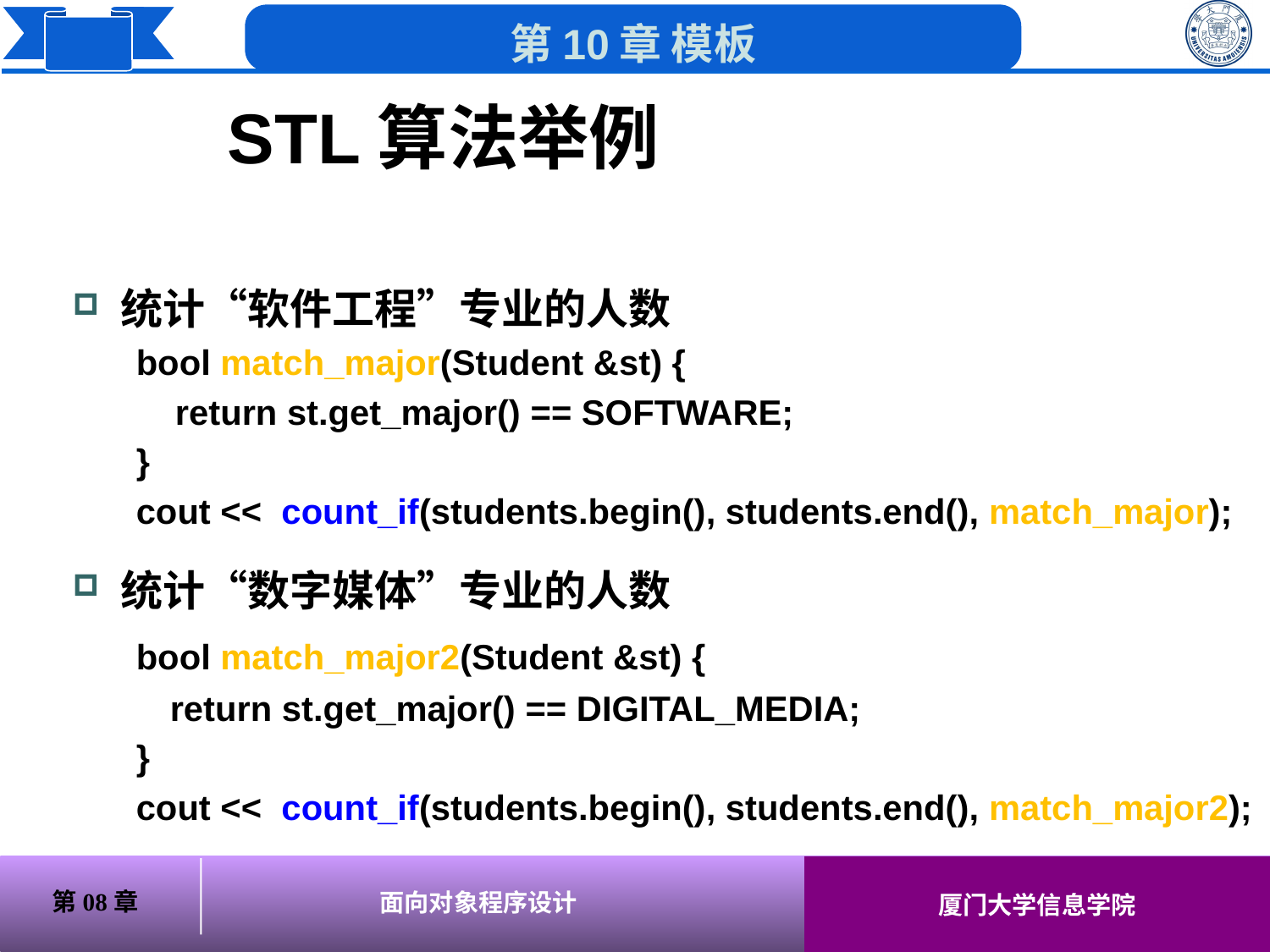

# STL算法举例
统计“软件工程”专业的人数
bool match_major(Student &st) {
    return st.get_major() == SOFTWARE;
}
cout <<  count_if(students.begin(), students.end(), match_major);

统计“数字媒体”专业的人数
     bool match_major2(Student &st) {
          return st.get_major() == DIGITAL_MEDIA;
}
cout <<  count_if(students.begin(), students.end(), match_major2);
63